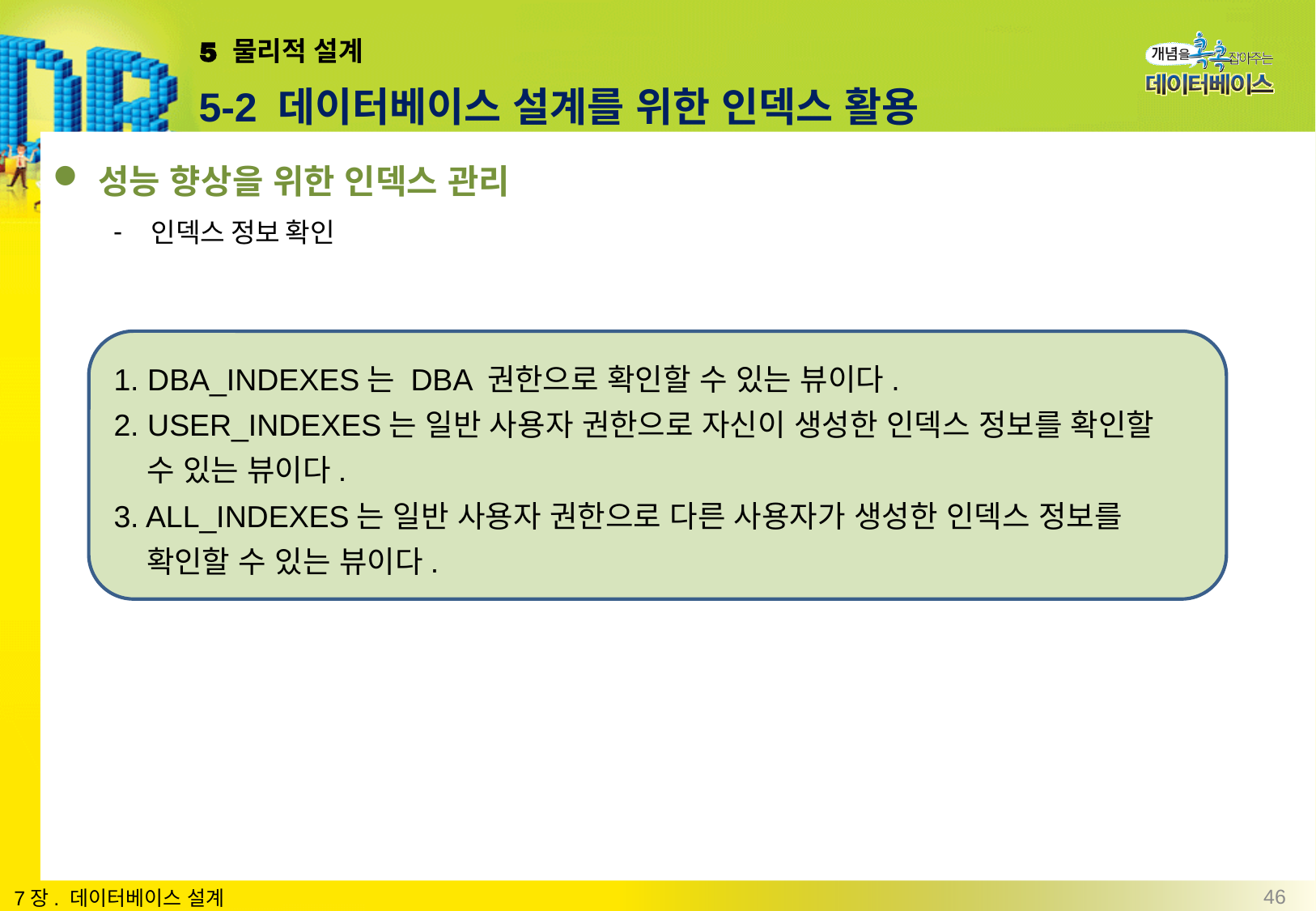

# 5 물리적 설계
5-2 데이터베이스 설계를 위한 인덱스 활용
성능 향상을 위한 인덱스 관리
인덱스 정보 확인
1. DBA_INDEXES는 DBA 권한으로 확인할 수 있는 뷰이다.
2. USER_INDEXES는 일반 사용자 권한으로 자신이 생성한 인덱스 정보를 확인할
   수 있는 뷰이다.
3. ALL_INDEXES는 일반 사용자 권한으로 다른 사용자가 생성한 인덱스 정보를
   확인할 수 있는 뷰이다.
46